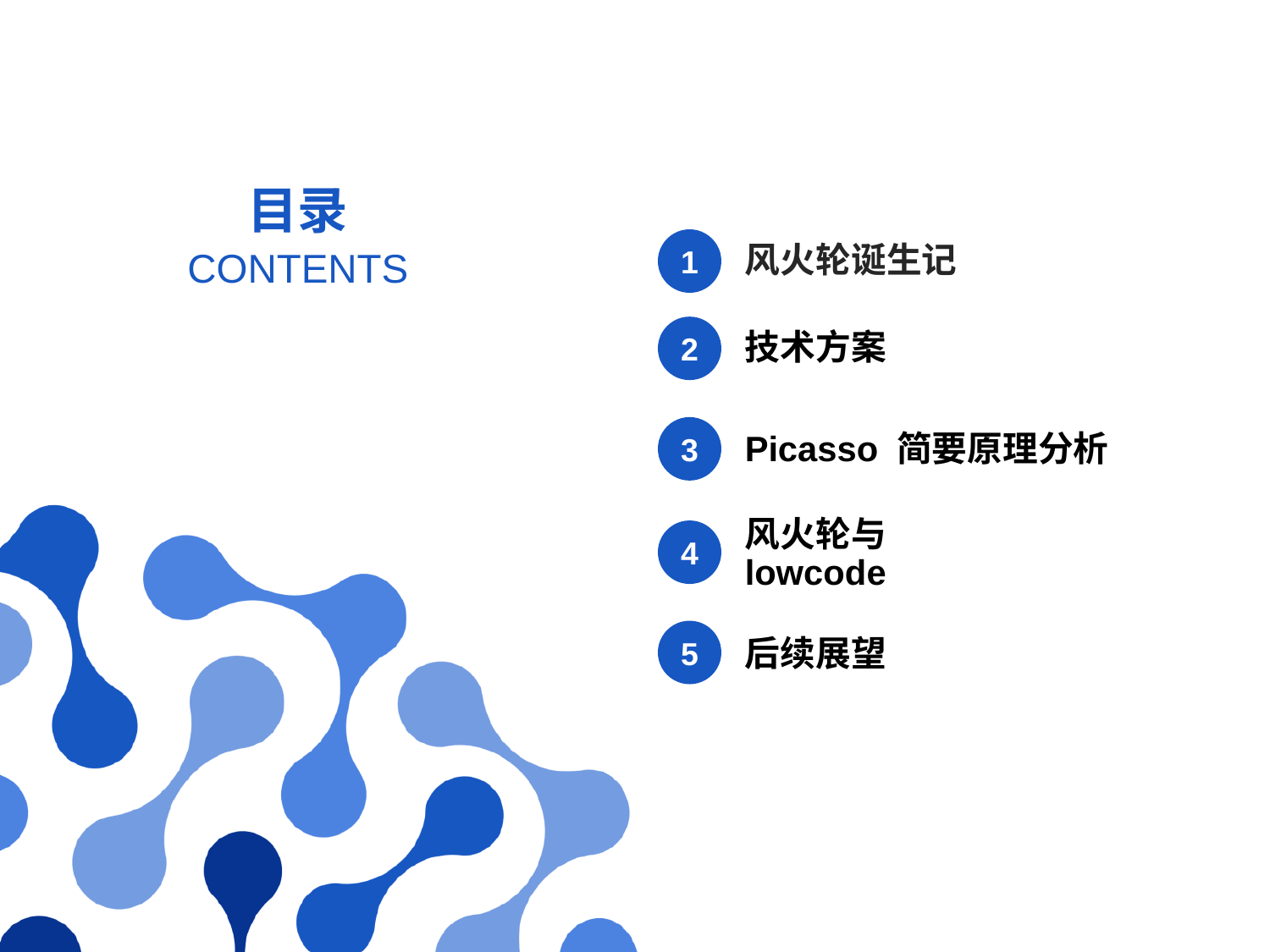

1
风火轮诞生记
2
技术方案
3
Picasso 简要原理分析
4
风火轮与lowcode
5
后续展望